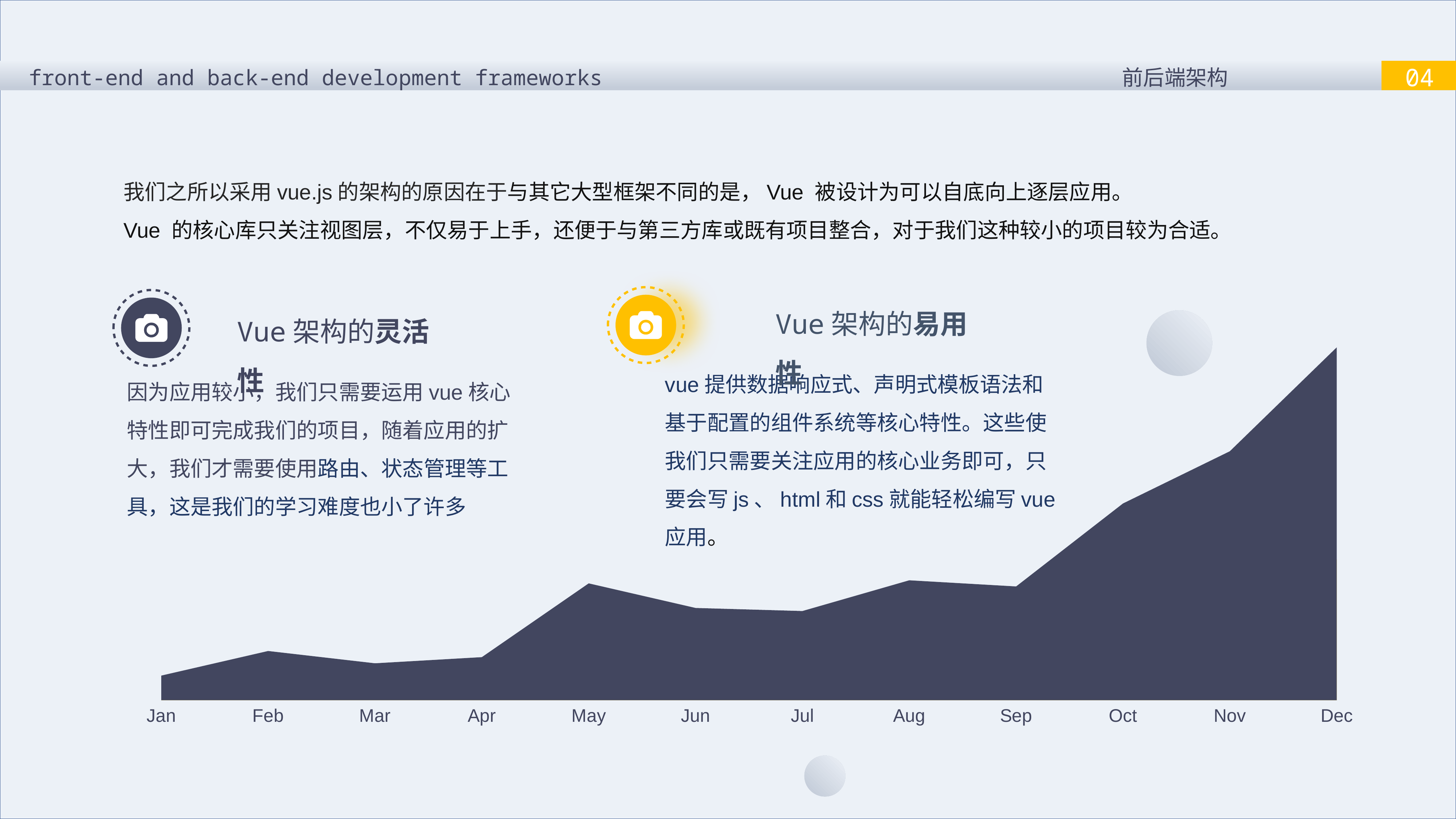

04
front-end and back-end development frameworks
前后端架构
我们之所以采用vue.js的架构的原因在于与其它大型框架不同的是，Vue 被设计为可以自底向上逐层应用。
Vue 的核心库只关注视图层，不仅易于上手，还便于与第三方库或既有项目整合，对于我们这种较小的项目较为合适。

Vue架构的易用性
vue提供数据响应式、声明式模板语法和基于配置的组件系统等核心特性。这些使我们只需要关注应用的核心业务即可，只要会写js、html和css就能轻松编写vue应用。

Vue架构的灵活性
因为应用较小，我们只需要运用vue核心特性即可完成我们的项目，随着应用的扩大，我们才需要使用路由、状态管理等工具，这是我们的学习难度也小了许多

### Chart

| Category | Series One | Series Two |
|---|---|---|
| Jan | 40.0 | 20.0 |
| Feb | 80.0 | 40.0 |
| Mar | 60.0 | 20.0 |
| Apr | 70.0 | 10.0 |
| May | 190.0 | 20.0 |
| Jun | 150.0 | 80.0 |
| Jul | 145.0 | 60.0 |
| Aug | 195.0 | 60.0 |
| Sep | 185.0 | 90.0 |
| Oct | 320.0 | 70.0 |
| Nov | 405.0 | 180.0 |
| Dec | 574.0 | 229.0 |